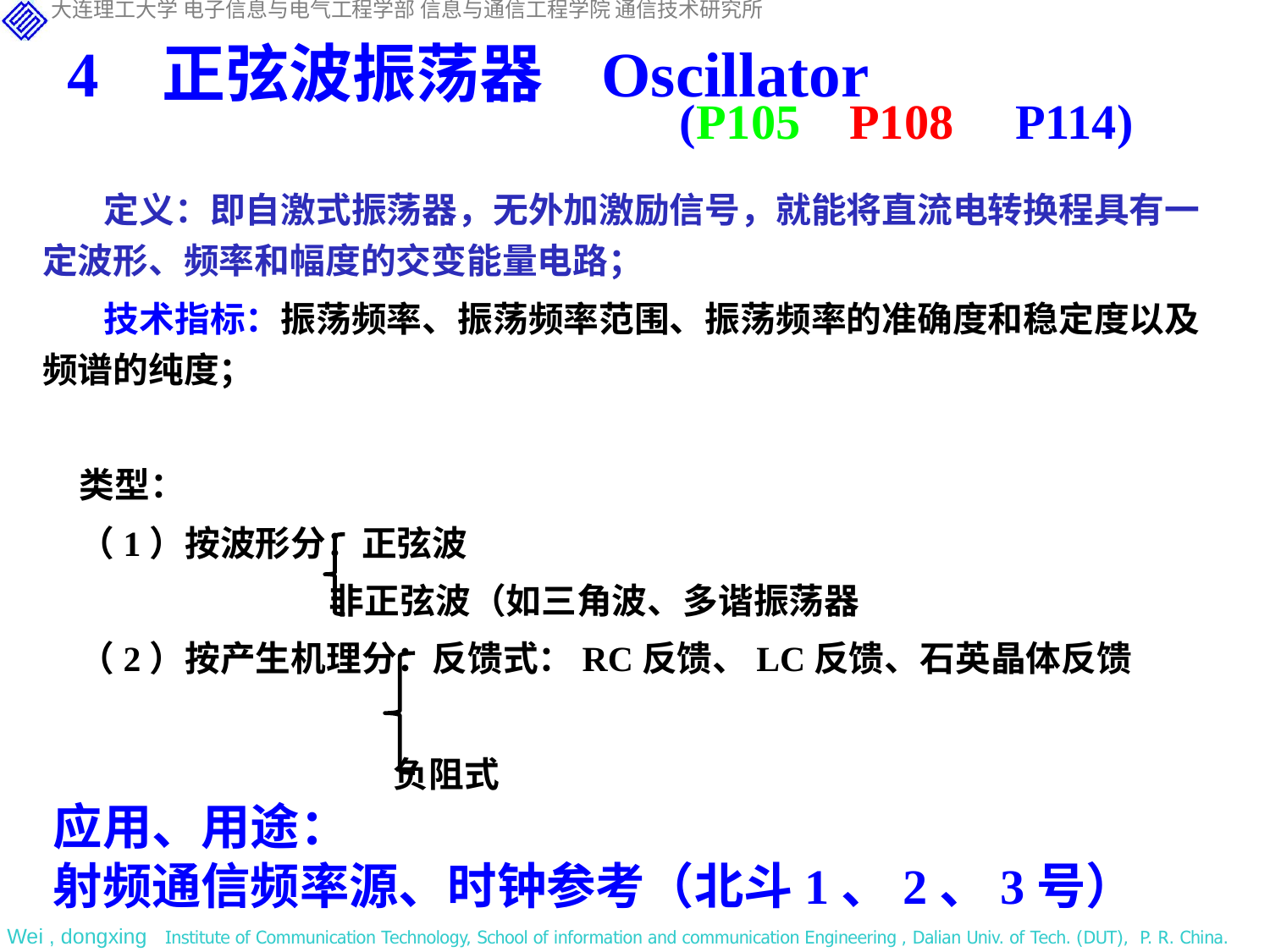

4   正弦波振荡器   Oscillator
 (P105    P108     P114)
  定义：即自激式振荡器，无外加激励信号，就能将直流电转换程具有一定波形、频率和幅度的交变能量电路；
  技术指标：振荡频率、振荡频率范围、振荡频率的准确度和稳定度以及频谱的纯度；

类型：
（1）按波形分：正弦波
                              非正弦波（如三角波、多谐振荡器
（2）按产生机理分：反馈式：RC反馈、LC反馈、石英晶体反馈

                                      负阻式

应用、用途：
射频通信频率源、时钟参考（北斗1、2、3号）